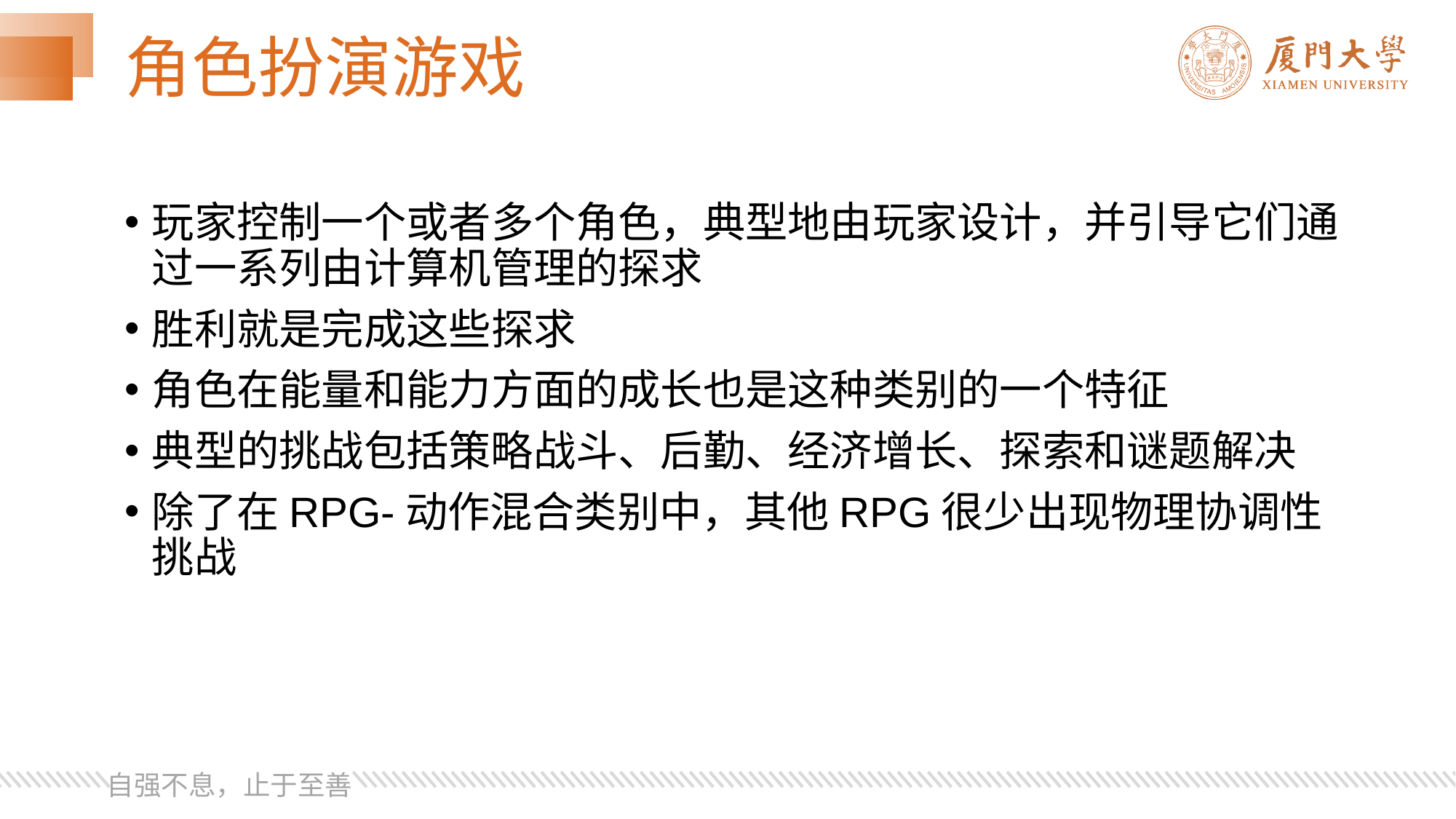

# 角色扮演游戏
玩家控制一个或者多个角色，典型地由玩家设计，并引导它们通过一系列由计算机管理的探求
胜利就是完成这些探求
角色在能量和能力方面的成长也是这种类别的一个特征
典型的挑战包括策略战斗、后勤、经济增长、探索和谜题解决
除了在RPG-动作混合类别中，其他RPG很少出现物理协调性挑战